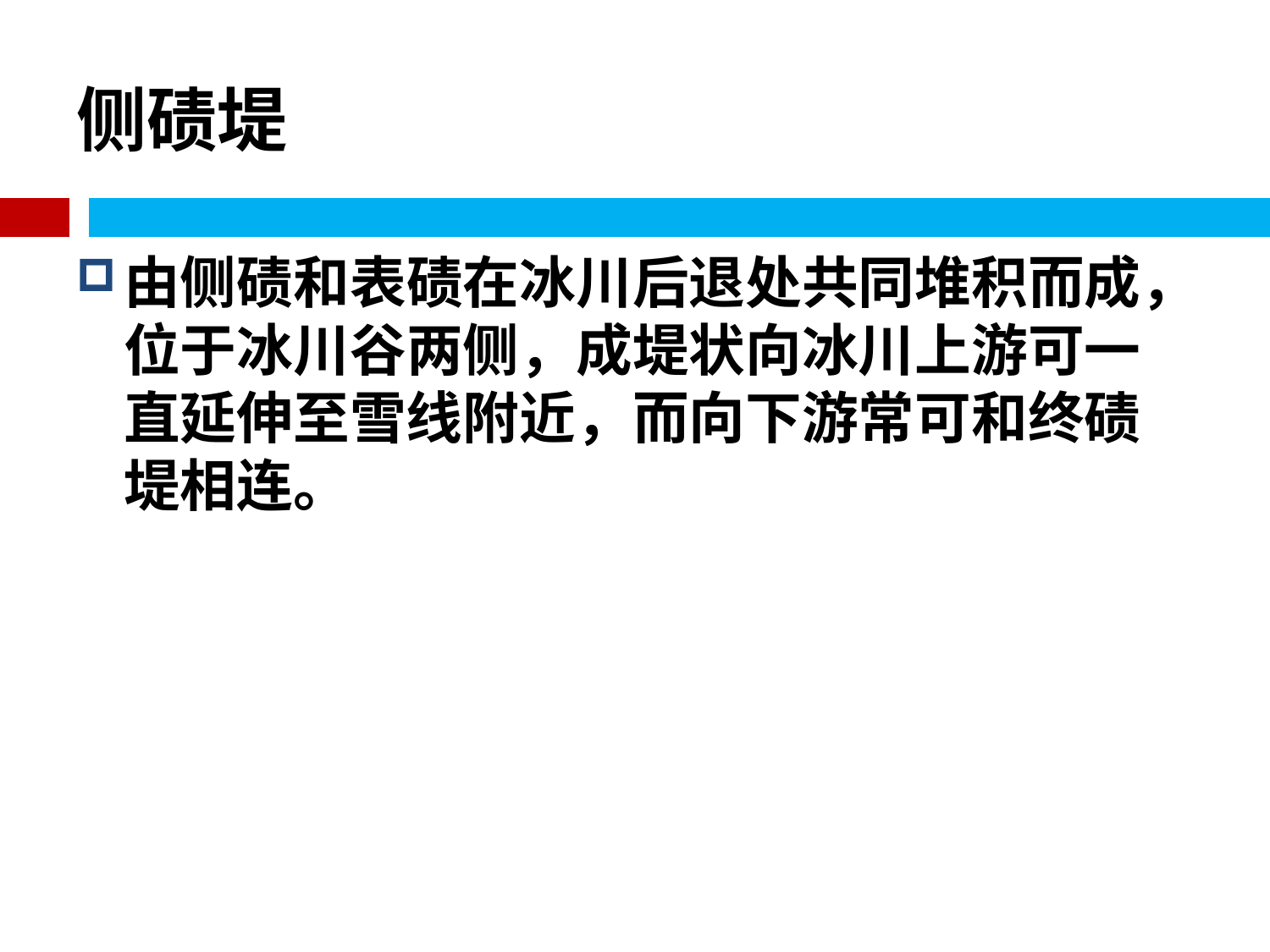

# 侧碛堤
由侧碛和表碛在冰川后退处共同堆积而成，位于冰川谷两侧，成堤状向冰川上游可一直延伸至雪线附近，而向下游常可和终碛堤相连。